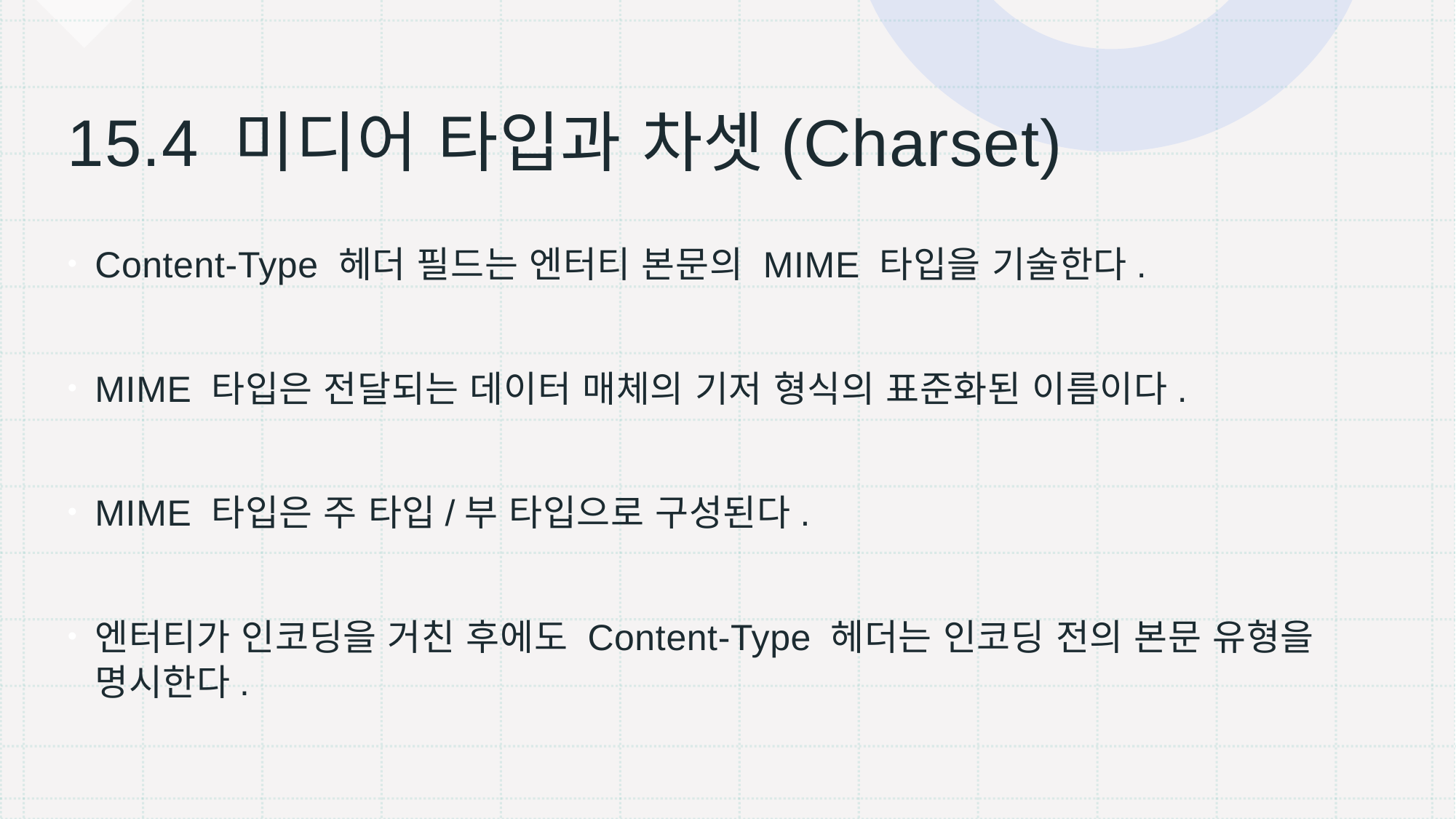

# 15.4 미디어 타입과 차셋(Charset)
Content-Type 헤더 필드는 엔터티 본문의 MIME 타입을 기술한다.

MIME 타입은 전달되는 데이터 매체의 기저 형식의 표준화된 이름이다.

MIME 타입은 주 타입/부 타입으로 구성된다.

엔터티가 인코딩을 거친 후에도 Content-Type 헤더는 인코딩 전의 본문 유형을 명시한다.